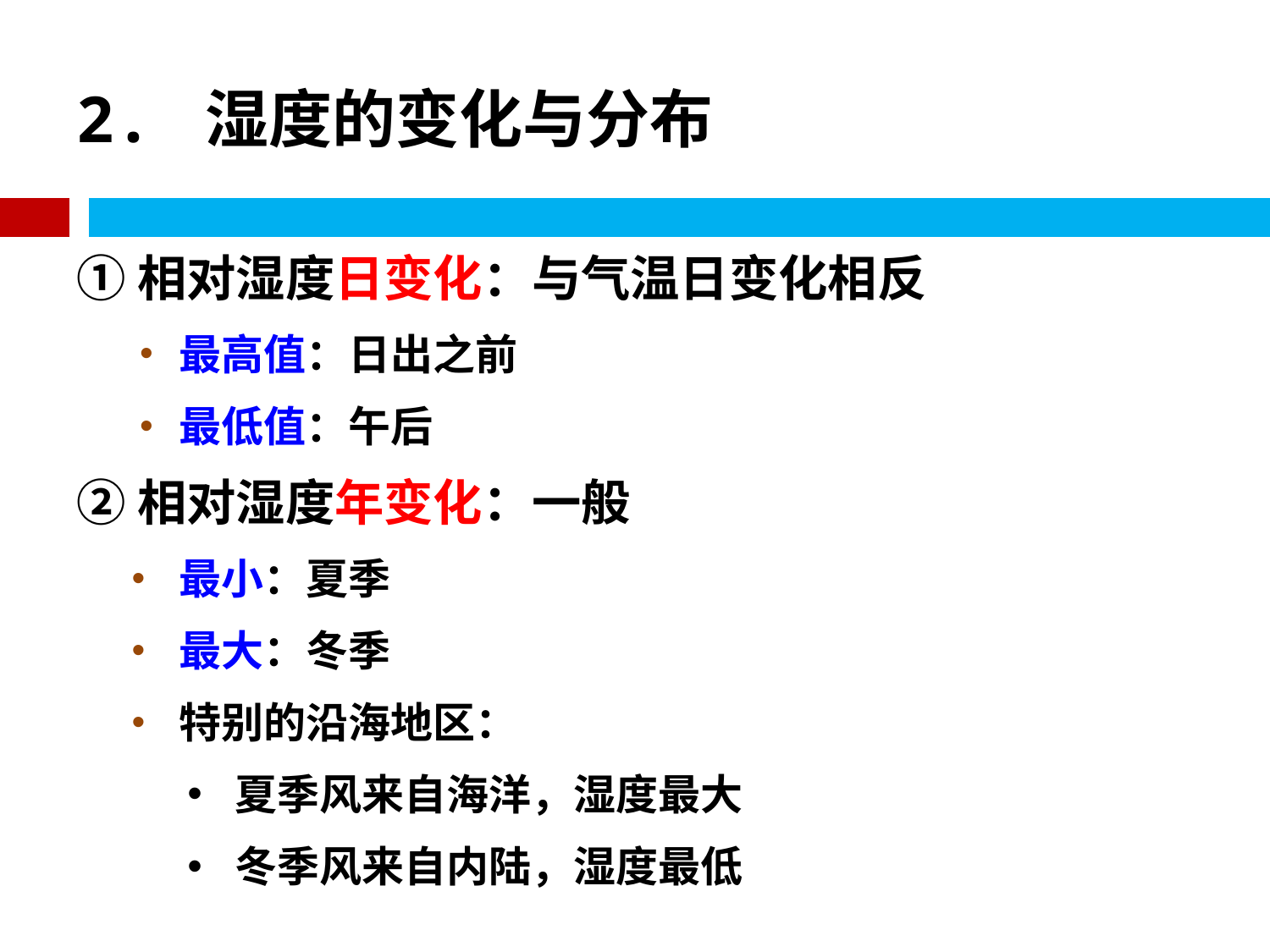

# 2. 湿度的变化与分布
①相对湿度日变化：与气温日变化相反
最高值：日出之前
最低值：午后
②相对湿度年变化：一般
最小：夏季
最大：冬季
特别的沿海地区：
夏季风来自海洋，湿度最大
冬季风来自内陆，湿度最低